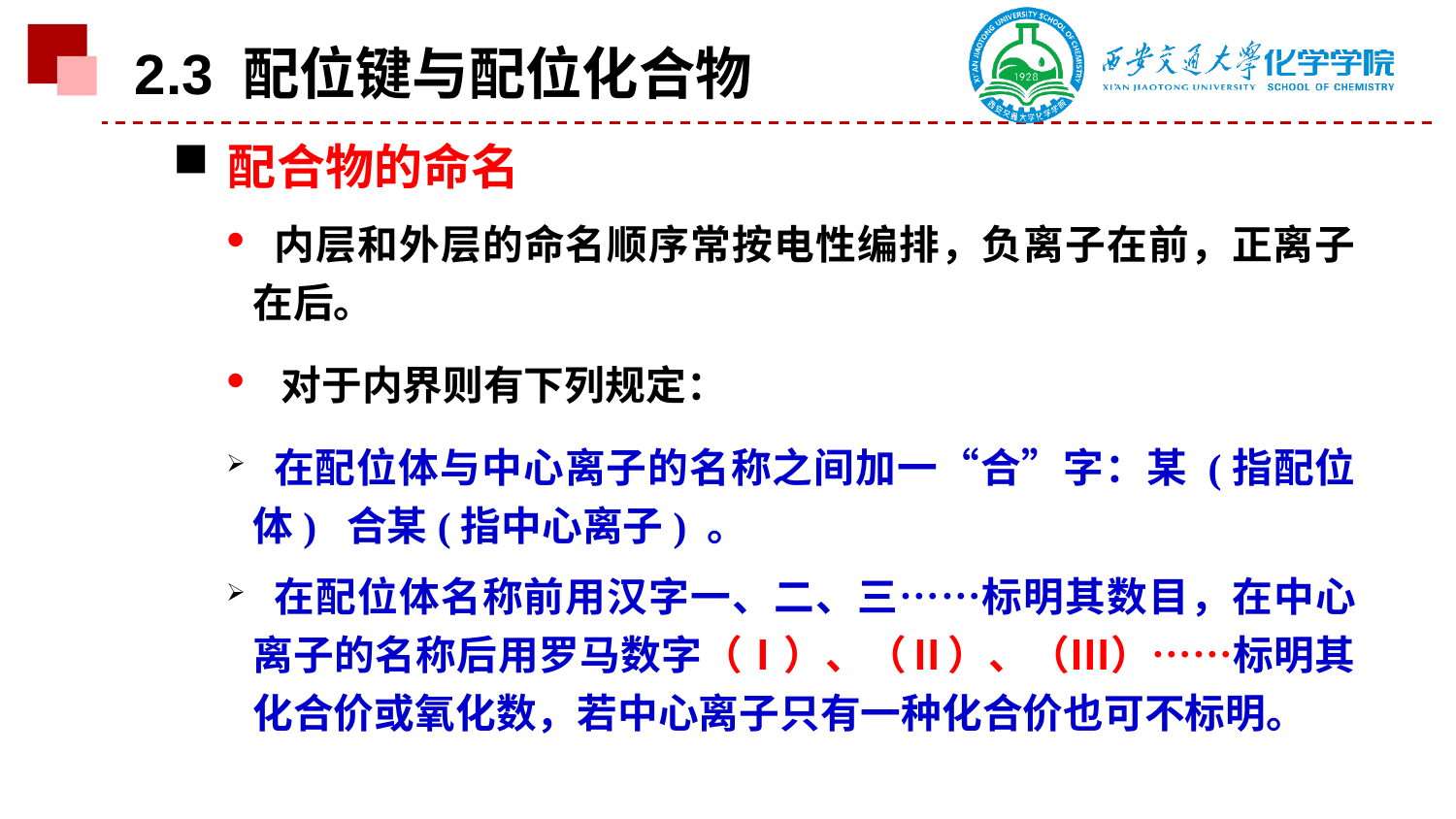

2.3 配位键与配位化合物
配合物的命名
 内层和外层的命名顺序常按电性编排，负离子在前，正离子在后。
  对于内界则有下列规定：
 在配位体与中心离子的名称之间加一“合”字：某 (指配位体)  合某(指中心离子) 。
 在配位体名称前用汉字一、二、三……标明其数目，在中心离子的名称后用罗马数字（Ⅰ）、（Ⅱ）、（Ⅲ）……标明其化合价或氧化数，若中心离子只有一种化合价也可不标明。